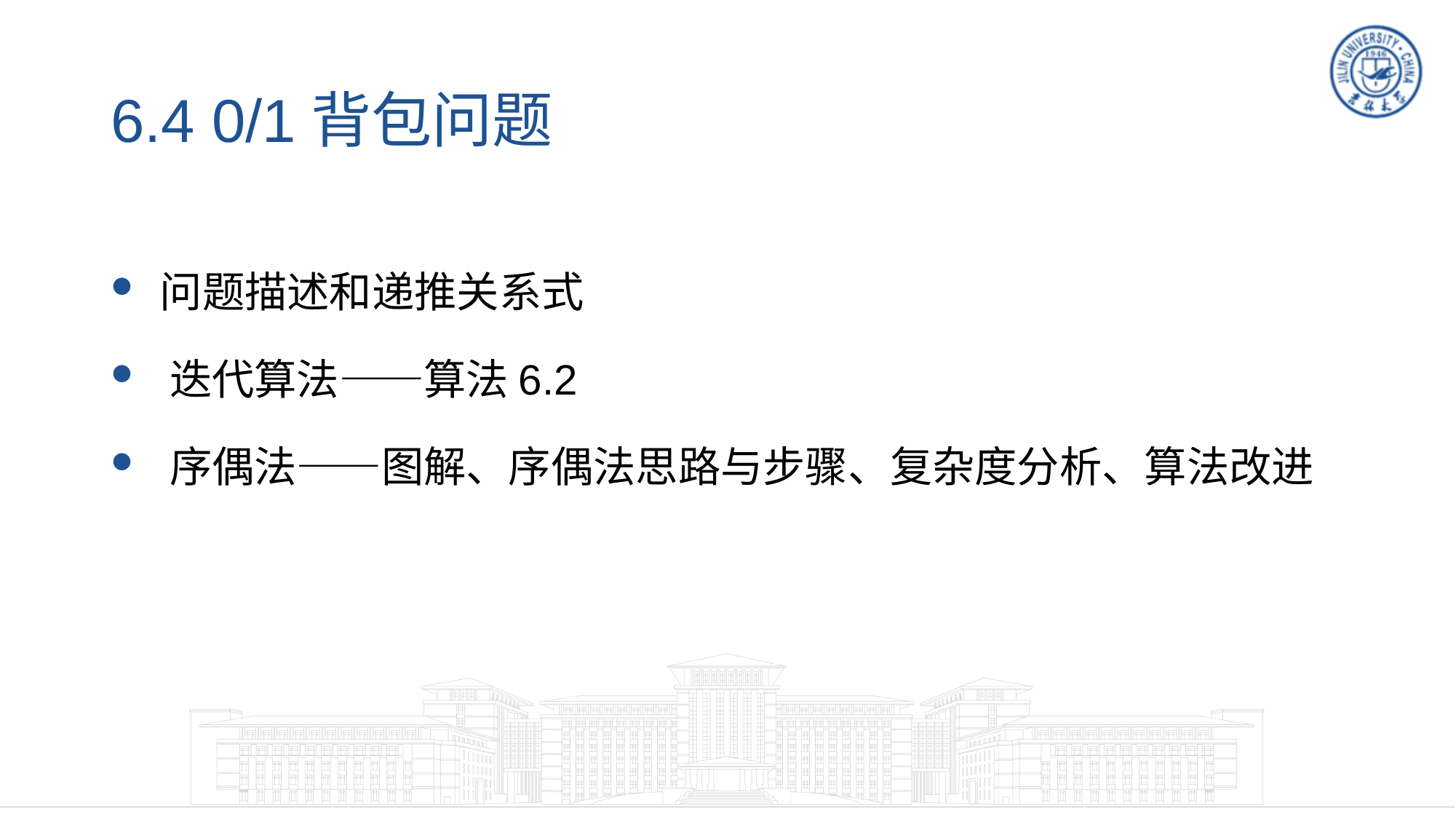

# 6.4 0/1背包问题
 问题描述和递推关系式
  迭代算法——算法6.2
  序偶法——图解、序偶法思路与步骤、复杂度分析、算法改进
37